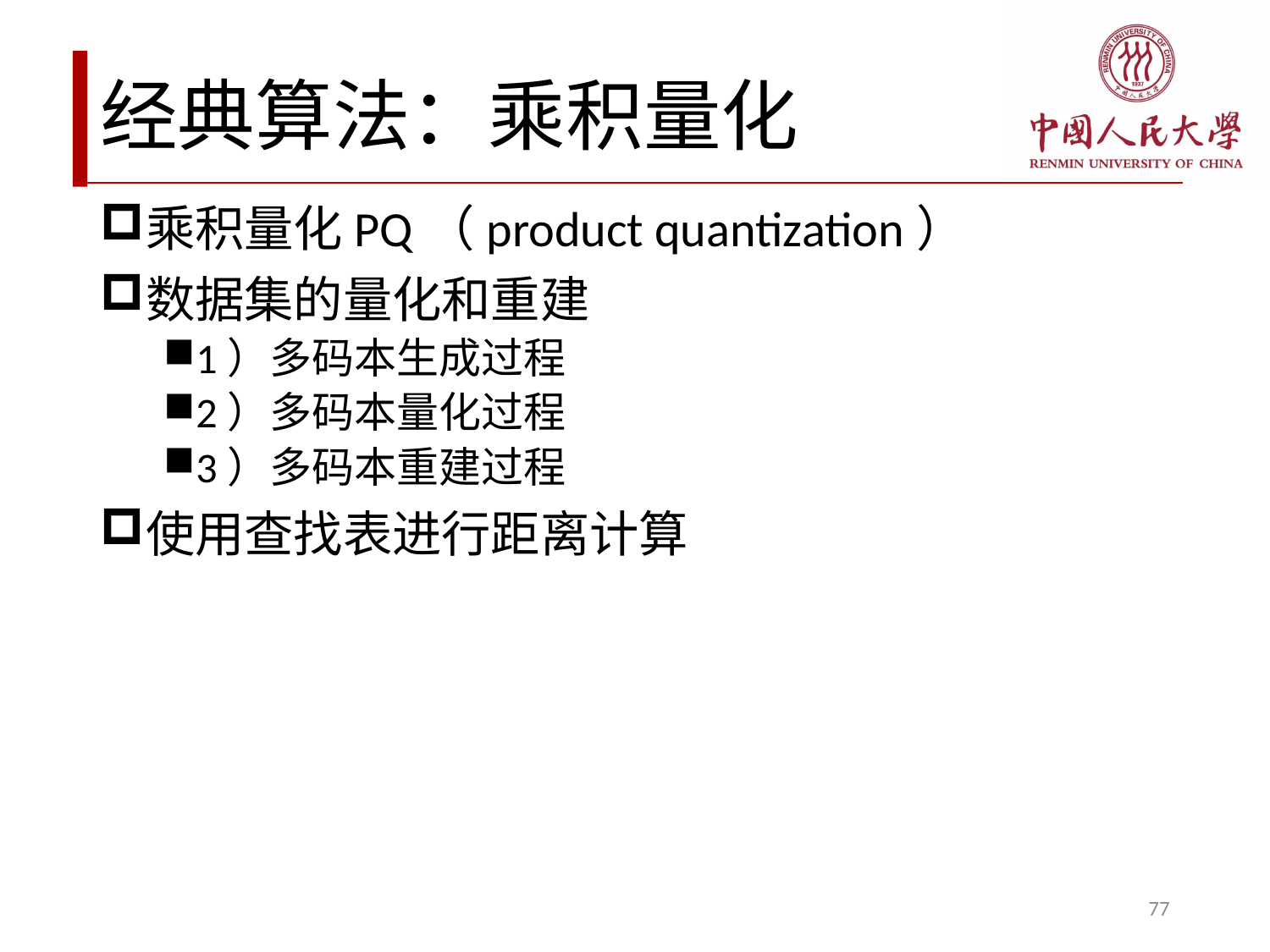

# 经典算法：乘积量化
乘积量化PQ（product quantization）
数据集的量化和重建
1）多码本生成过程
2）多码本量化过程
3）多码本重建过程
使用查找表进行距离计算
77